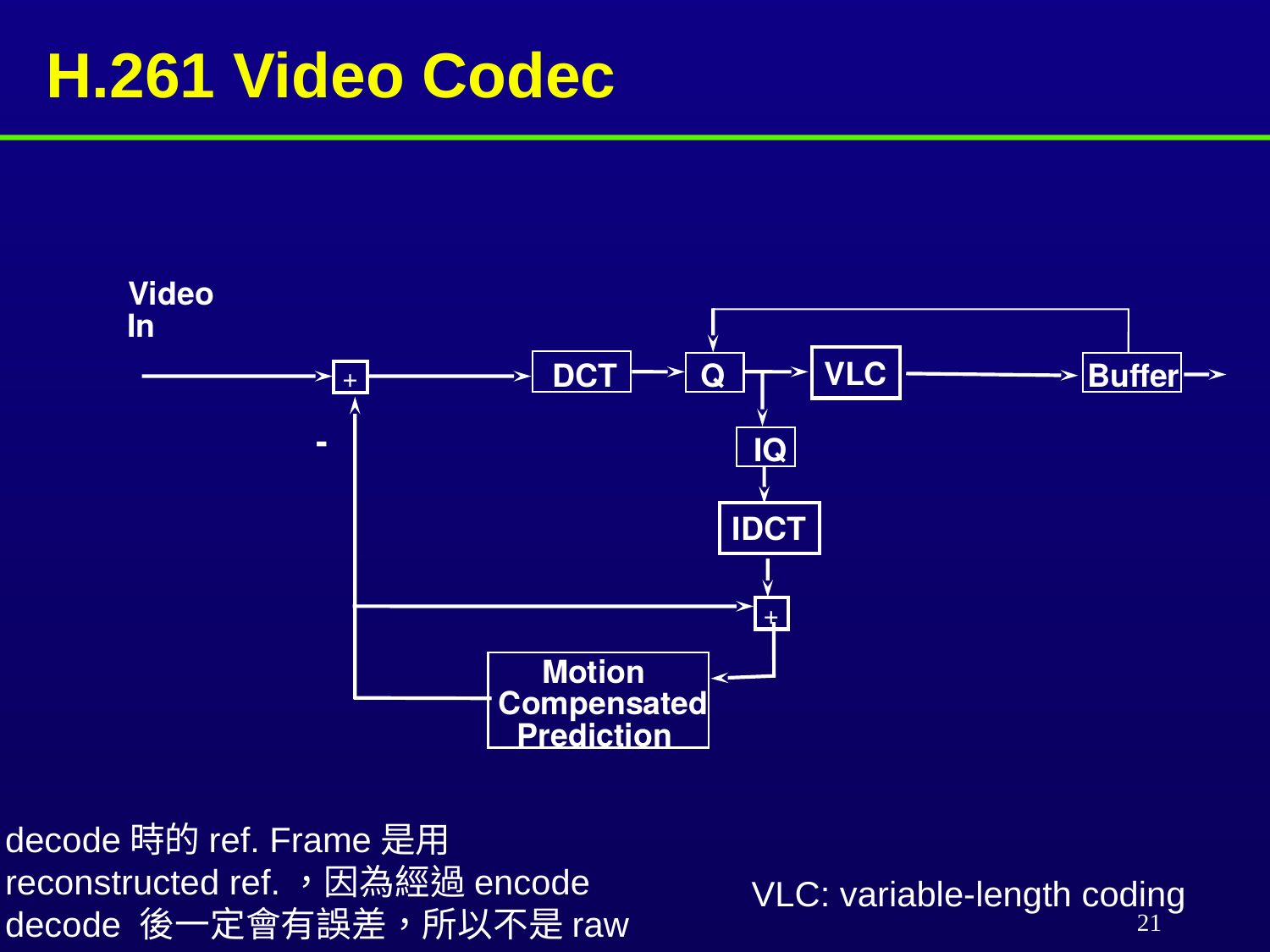

# H.261 Video Codec
Video

In

VLC
DCT
Q
Buffer

+

-
IQ

IDCT

+

Motion

Compensated

Prediction
decode時的ref. Frame是用reconstructed ref.，因為經過encode decode 後一定會有誤差，所以不是raw data
 VLC: variable-length coding
21